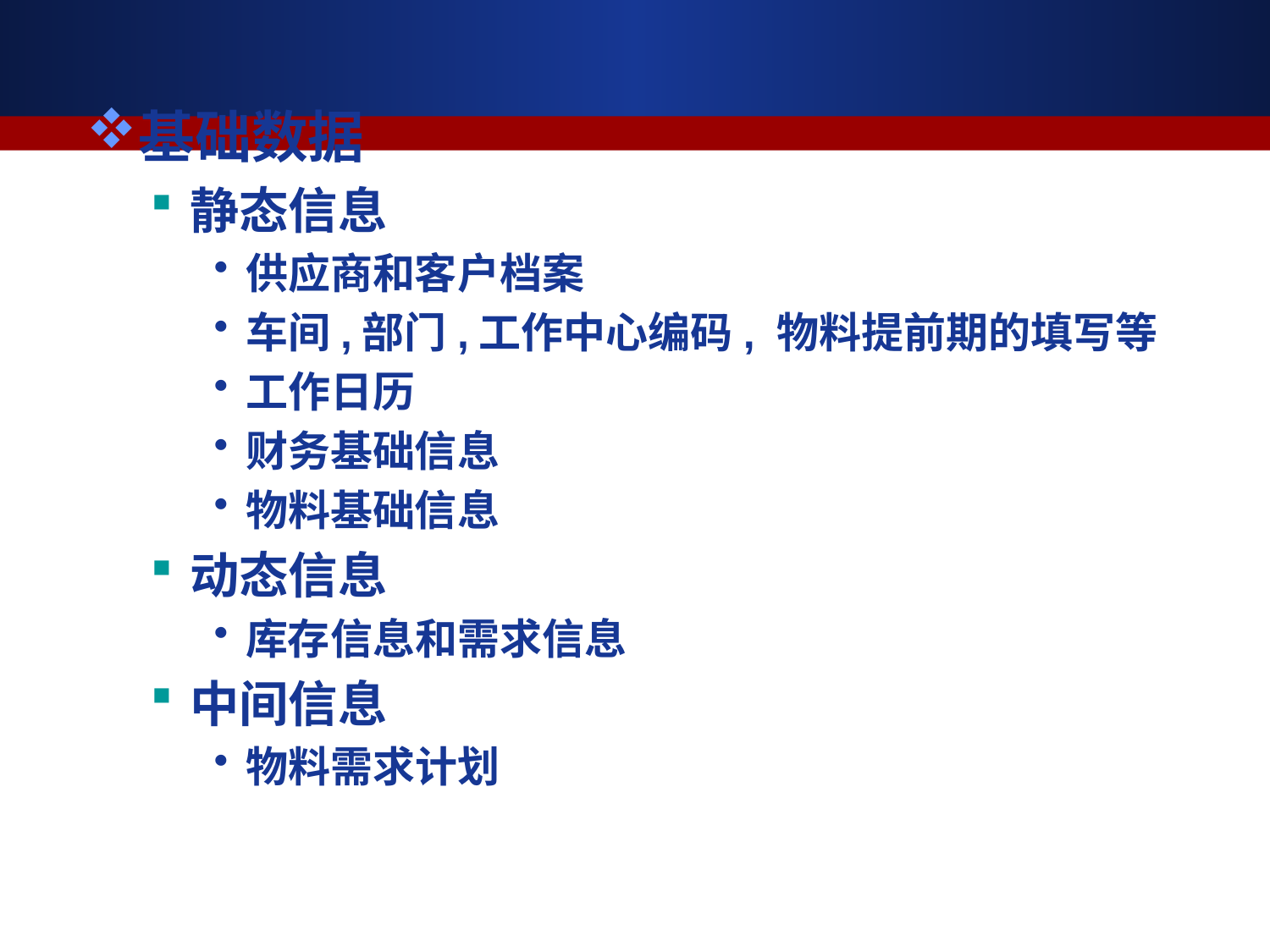

基础数据
静态信息
供应商和客户档案
车间,部门,工作中心编码, 物料提前期的填写等
工作日历
财务基础信息
物料基础信息
动态信息
库存信息和需求信息
中间信息
物料需求计划